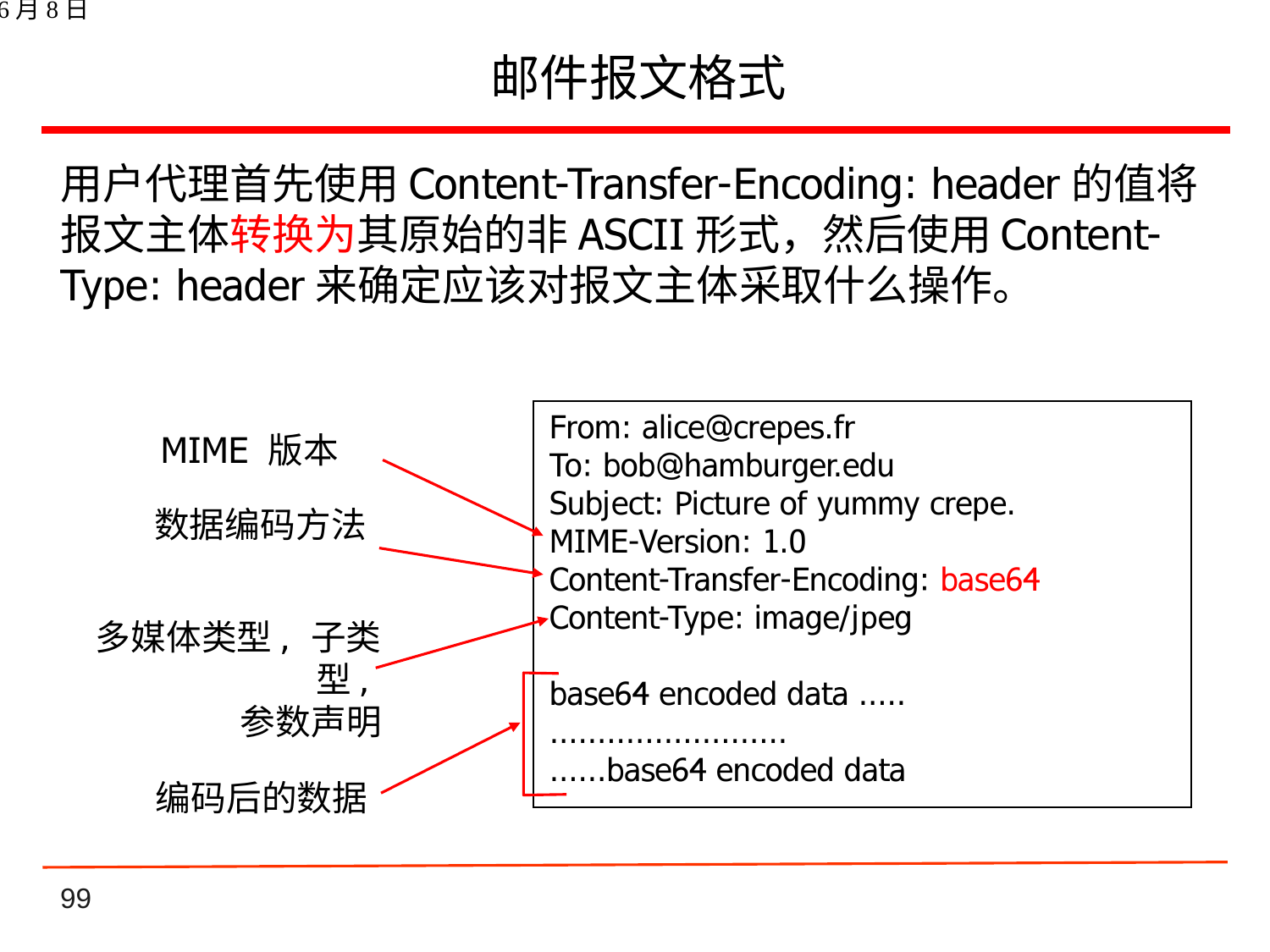

# 邮件报文格式
用户代理首先使用Content-Transfer-Encoding: header的值将报文主体转换为其原始的非ASCII形式，然后使用Content-Type: header来确定应该对报文主体采取什么操作。

From: alice@crepes.fr
To: bob@hamburger.edu
Subject: Picture of yummy crepe.
MIME-Version: 1.0
Content-Transfer-Encoding: base64
Content-Type: image/jpeg

base64 encoded data .....
.........................
......base64 encoded data

MIME 版本

数据编码方法

多媒体类型, 子类型,
参数声明

编码后的数据
2021年6月8日